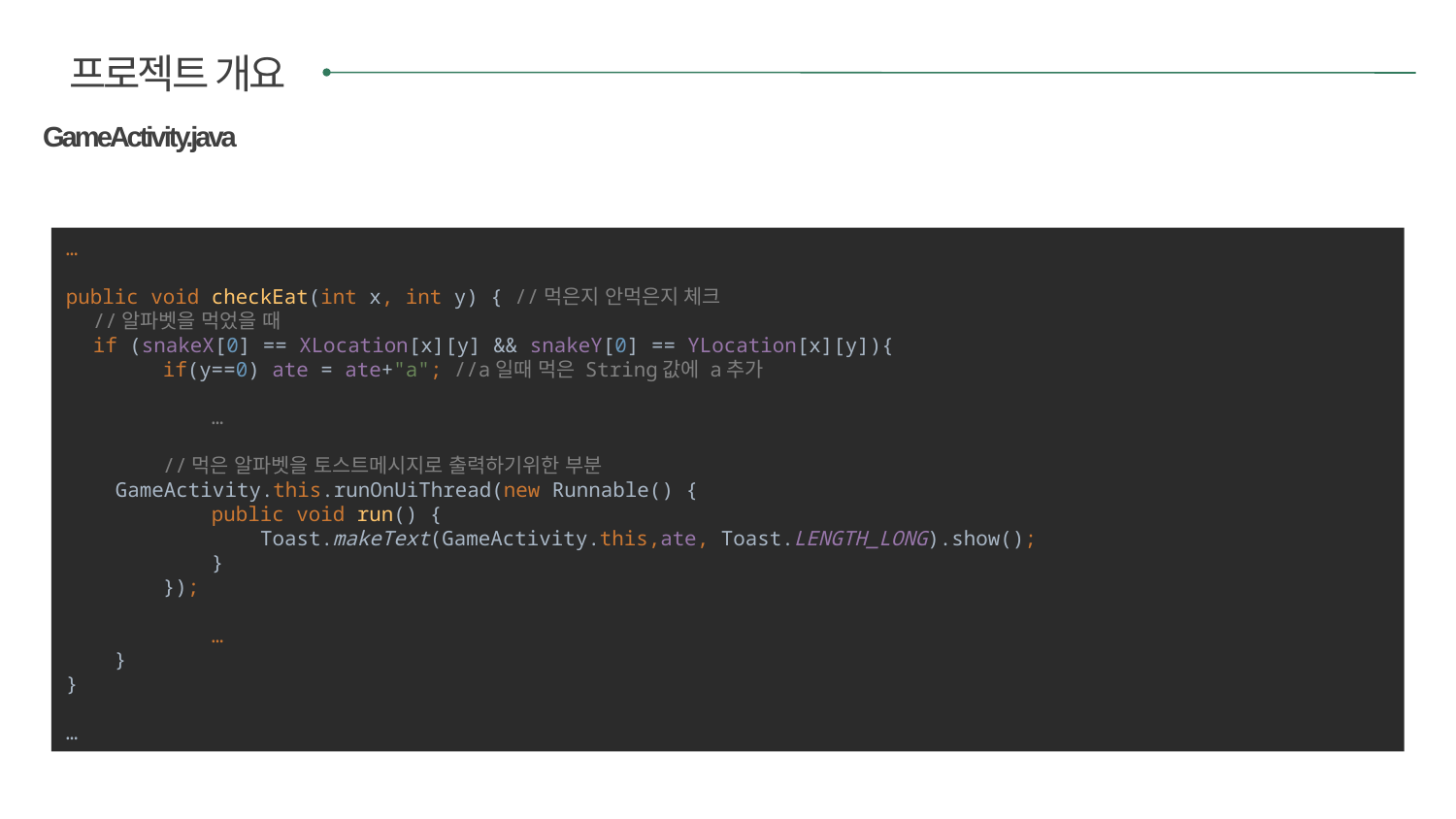

프로젝트 개요
GameActivity.java
…

public void checkEat(int x, int y) { //먹은지 안먹은지 체크
    //알파벳을 먹었을 때
    if (snakeX[0] == XLocation[x][y] && snakeY[0] == YLocation[x][y]){
        if(y==0) ate = ate+"a"; //a일때 먹은 String값에 a추가
	…
        //먹은 알파벳을 토스트메시지로 출력하기위한 부분
        GameActivity.this.runOnUiThread(new Runnable() {
            public void run() {
                Toast.makeText(GameActivity.this,ate, Toast.LENGTH_LONG).show();
            }
        });

	…
    }
}

…